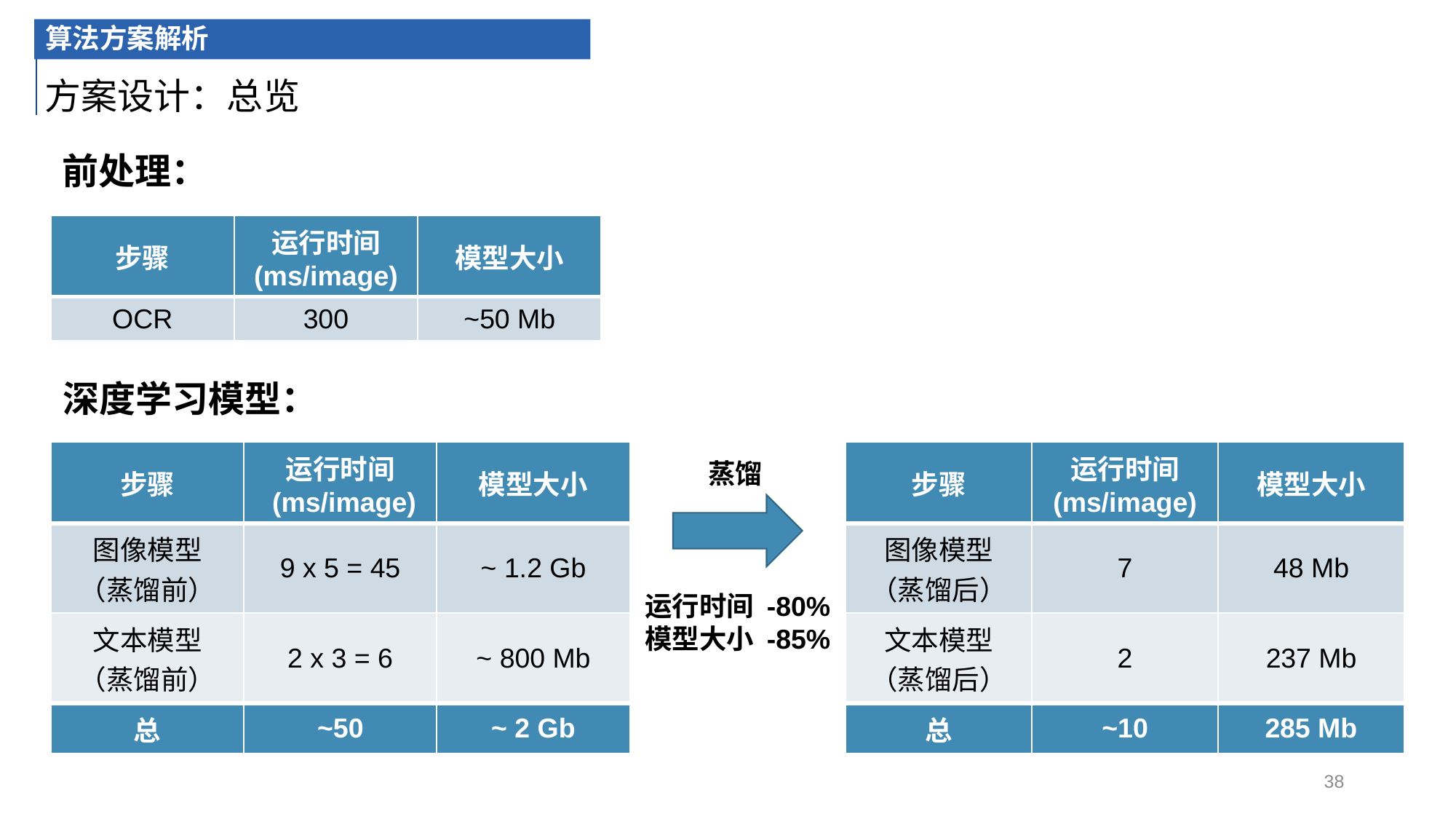

算法方案解析
方案设计：总览
前处理：
| 步骤 | 运行时间 (ms/image) | 模型大小 |
| --- | --- | --- |
| OCR | 300 | ~50 Mb |
深度学习模型：
| 步骤 | 运行时间 (ms/image) | 模型大小 |
| --- | --- | --- |
| 图像模型 （蒸馏前） | 9 x 5 = 45 | ~ 1.2 Gb |
| 文本模型 （蒸馏前） | 2 x 3 = 6 | ~ 800 Mb |
| 总 | ~50 | ~ 2 Gb |
| 步骤 | 运行时间 (ms/image) | 模型大小 |
| --- | --- | --- |
| 图像模型 （蒸馏后） | 7 | 48 Mb |
| 文本模型 （蒸馏后） | 2 | 237 Mb |
| 总 | ~10 | 285 Mb |
蒸馏

运行时间 -80%
模型大小 -85%
38